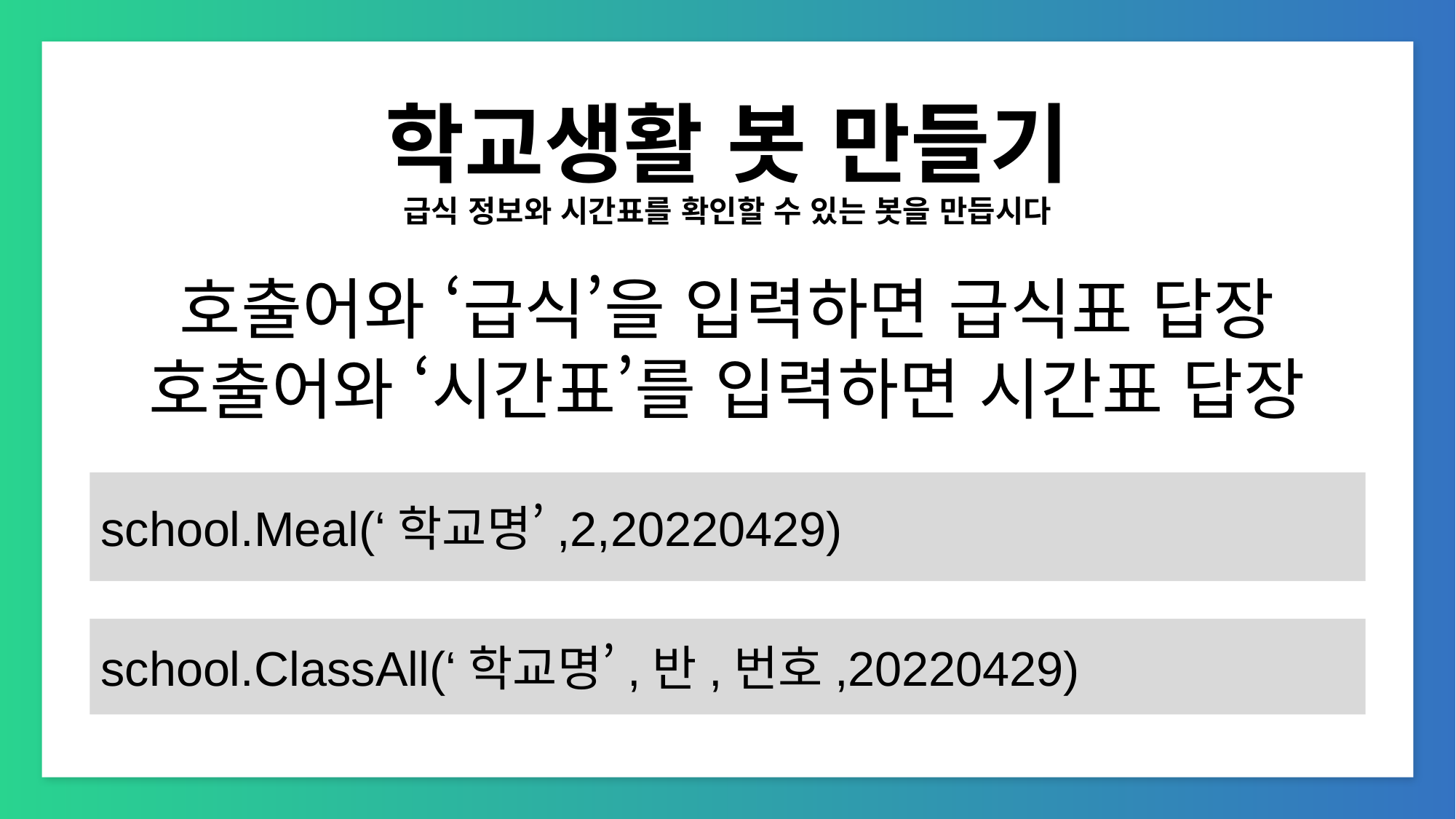

# 학교생활 봇 만들기
급식 정보와 시간표를 확인할 수 있는 봇을 만듭시다
호출어와 ‘급식’을 입력하면 급식표 답장
호출어와 ‘시간표’를 입력하면 시간표 답장
school.Meal(‘학교명’,2,20220429)
school.ClassAll(‘학교명’,반,번호,20220429)